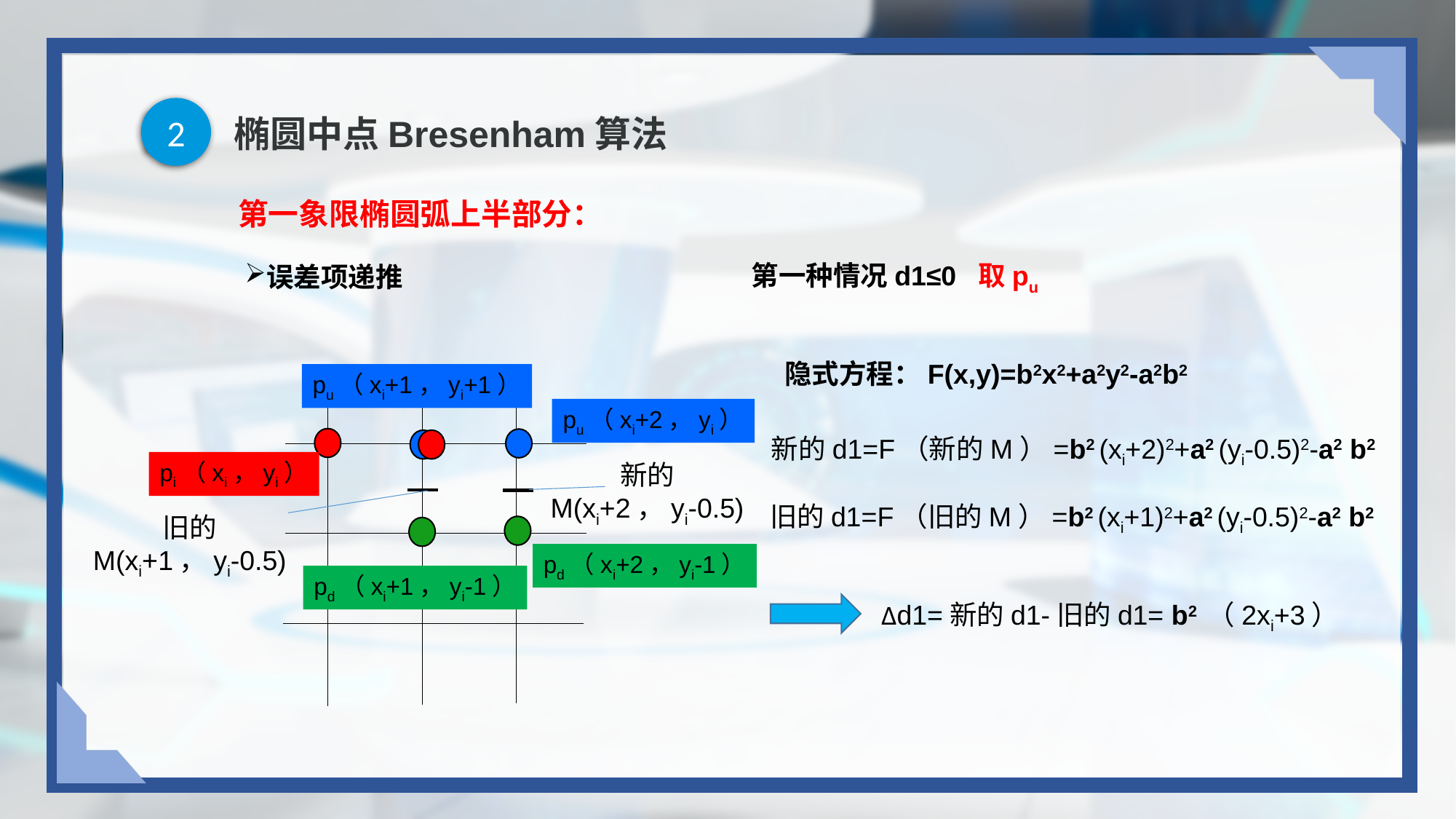

2
# 椭圆中点Bresenham算法
第一象限椭圆弧上半部分：
第一种情况d1≤0  取pu

误差项递推

隐式方程：F(x,y)=b2x2+a2y2-a2b2
pu（xi+1，yi+1）
pu（xi+2，yi）
新的d1=F（新的M）=b2 (xi+2)2+a2 (yi-0.5)2-a2 b2

pi（xi，yi）
新的
M(xi+2，yi-0.5)
旧的d1=F（旧的M）=b2 (xi+1)2+a2 (yi-0.5)2-a2 b2

旧的
M(xi+1，yi-0.5)

pd（xi+2，yi-1）
pd（xi+1，yi-1）
∆d1=新的d1-旧的d1= b2 （2xi+3）